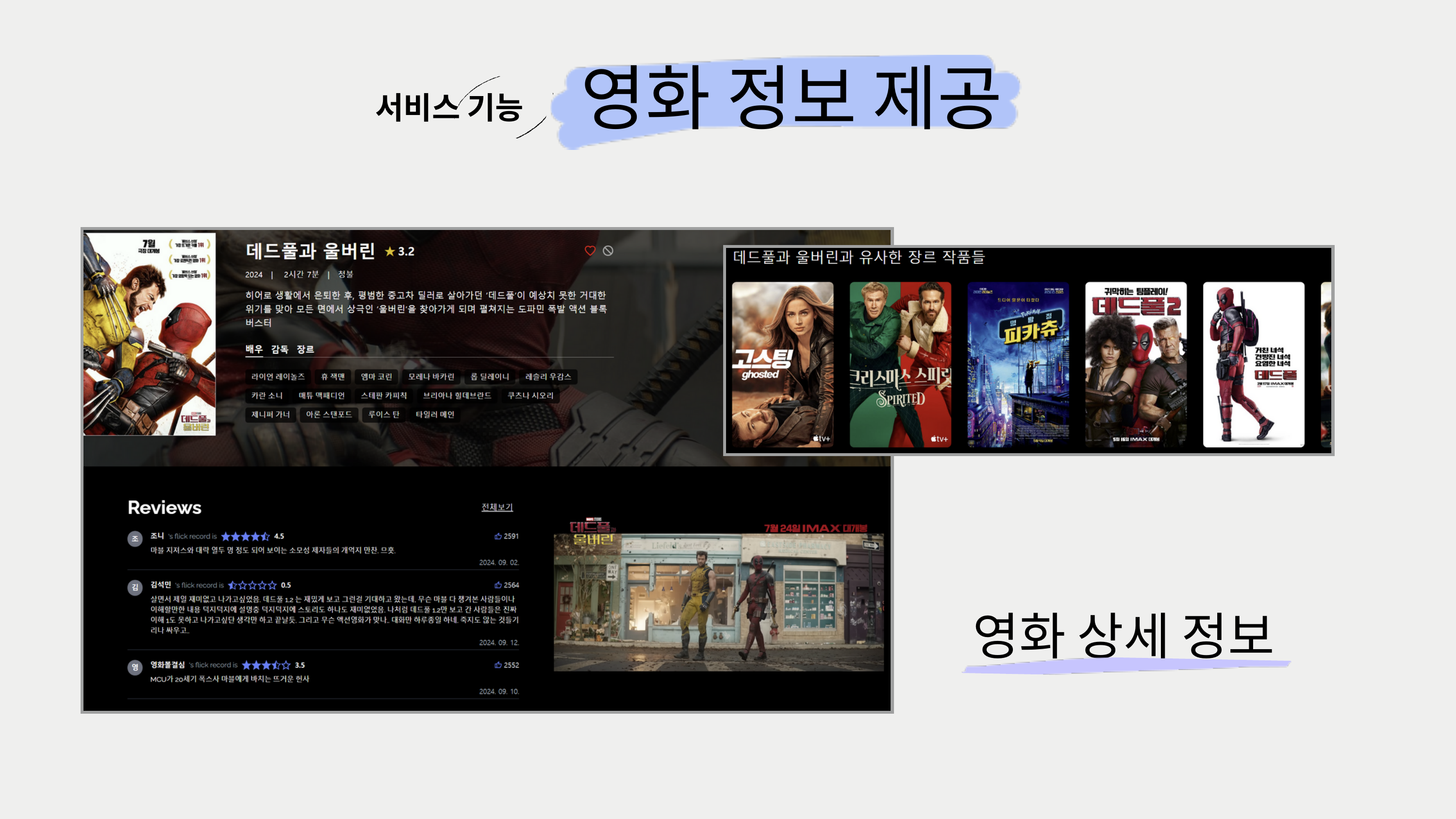

영화 정보 제공

서비스 기능

영화 상세 정보